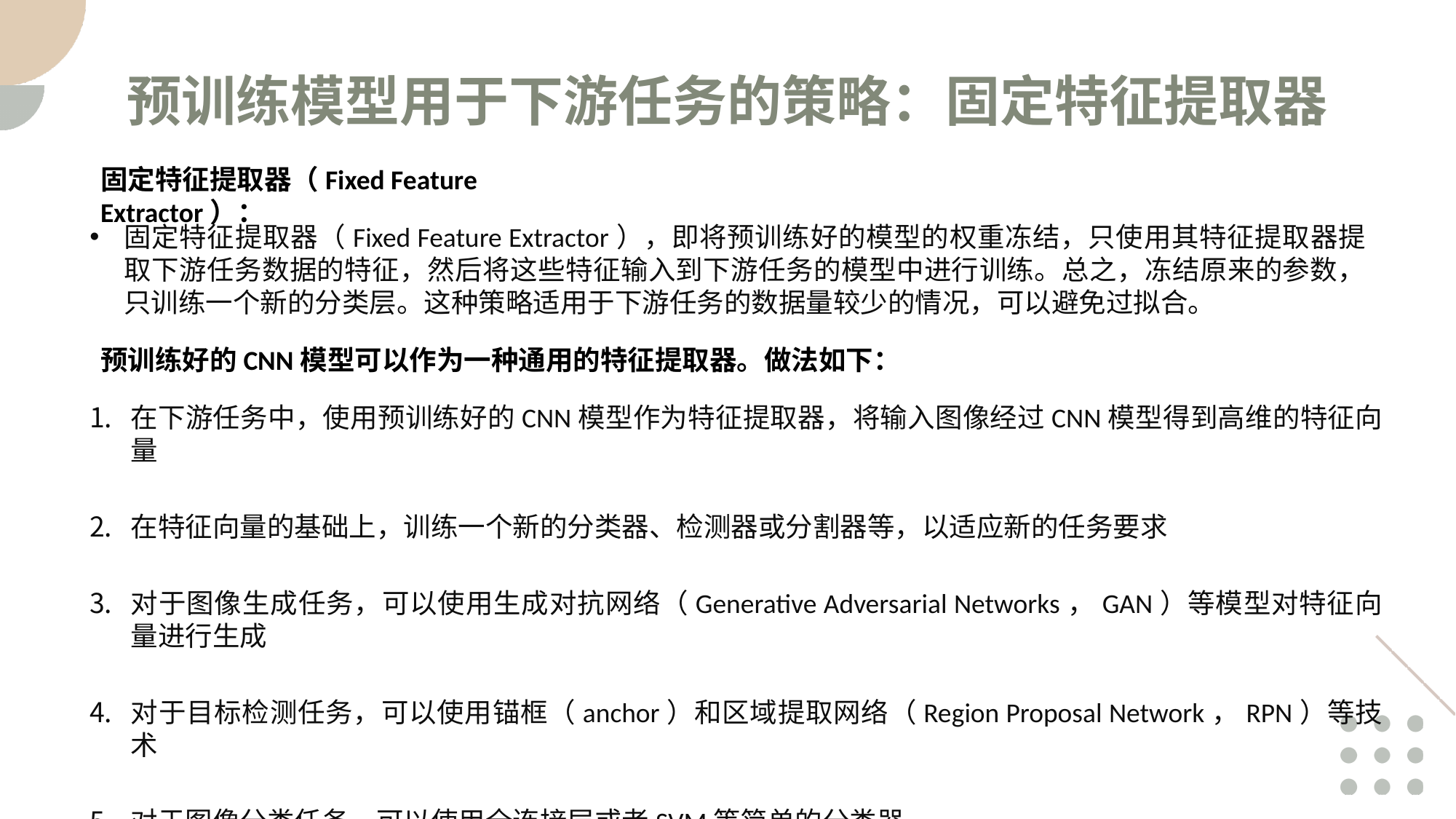

预训练模型用于下游任务的策略：固定特征提取器
固定特征提取器（Fixed Feature Extractor）：
固定特征提取器（Fixed Feature Extractor），即将预训练好的模型的权重冻结，只使用其特征提取器提取下游任务数据的特征，然后将这些特征输入到下游任务的模型中进行训练。总之，冻结原来的参数，只训练一个新的分类层。这种策略适用于下游任务的数据量较少的情况，可以避免过拟合。
预训练好的CNN模型可以作为一种通用的特征提取器。做法如下：
在下游任务中，使用预训练好的CNN模型作为特征提取器，将输入图像经过CNN模型得到高维的特征向量

在特征向量的基础上，训练一个新的分类器、检测器或分割器等，以适应新的任务要求

对于图像生成任务，可以使用生成对抗网络（Generative Adversarial Networks，GAN）等模型对特征向量进行生成

对于目标检测任务，可以使用锚框（anchor）和区域提取网络（Region Proposal Network，RPN）等技术

对于图像分类任务，可以使用全连接层或者SVM等简单的分类器